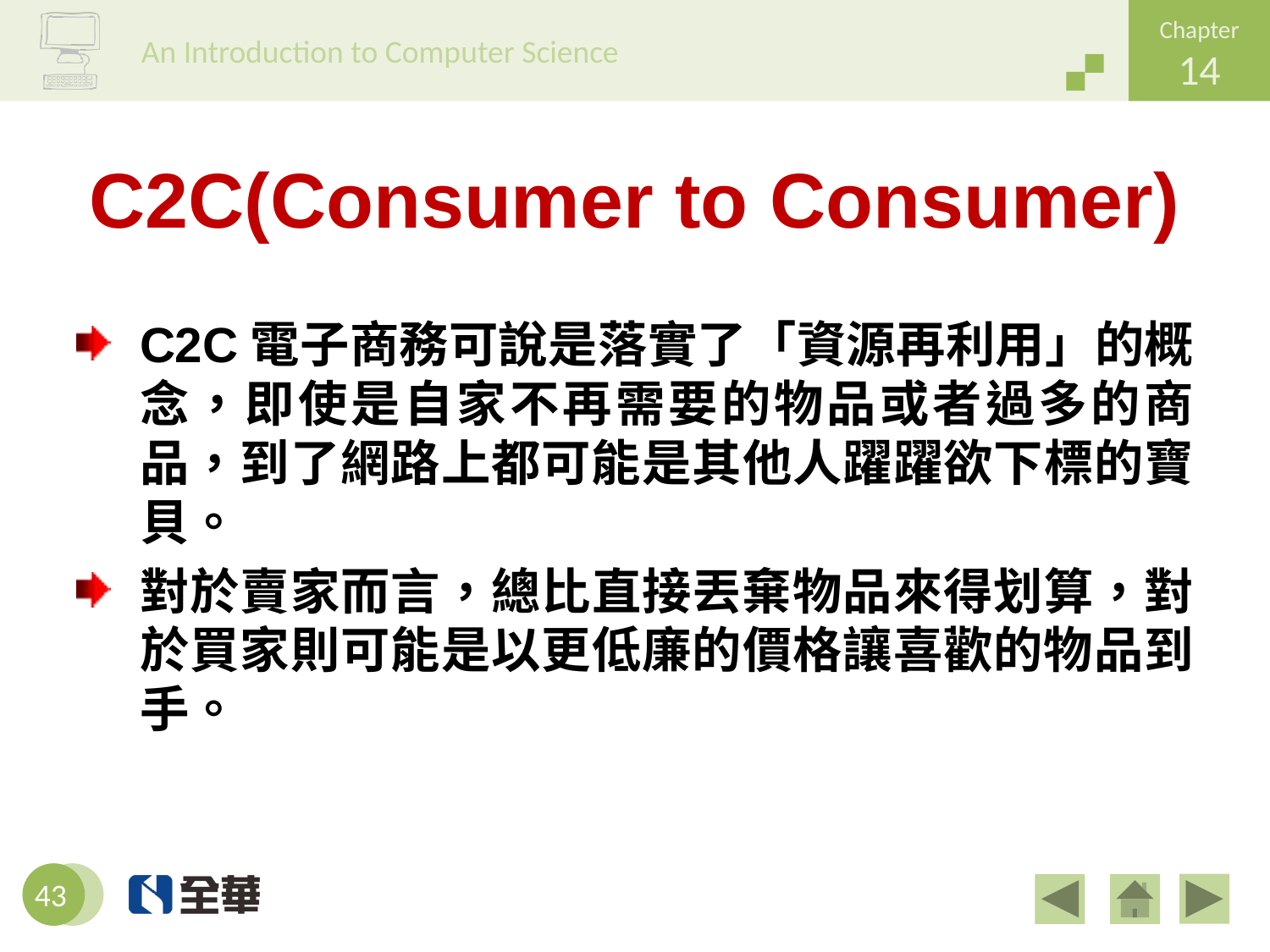

# C2C(Consumer to Consumer)
C2C電子商務可說是落實了「資源再利用」的概念，即使是自家不再需要的物品或者過多的商品，到了網路上都可能是其他人躍躍欲下標的寶貝。
對於賣家而言，總比直接丟棄物品來得划算，對於買家則可能是以更低廉的價格讓喜歡的物品到手。